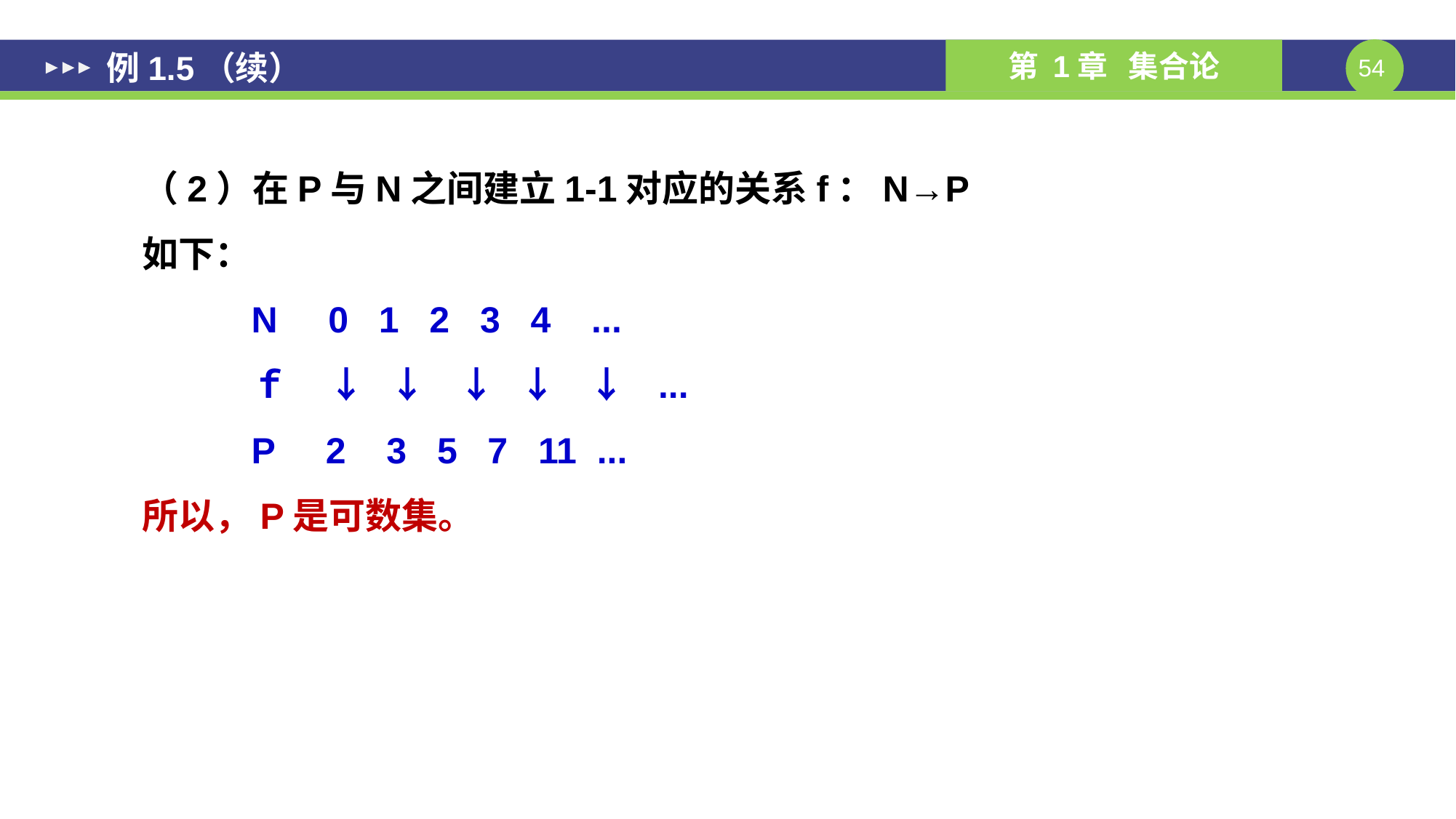

例1.5（续）
（2）在P与N之间建立1-1对应的关系f：N→P如下：
	N     0   1   2   3   4    ...
	ｆ     ↓   ↓    ↓   ↓    ↓   ...
	P     2    3   5   7   11  ...
所以，P是可数集。